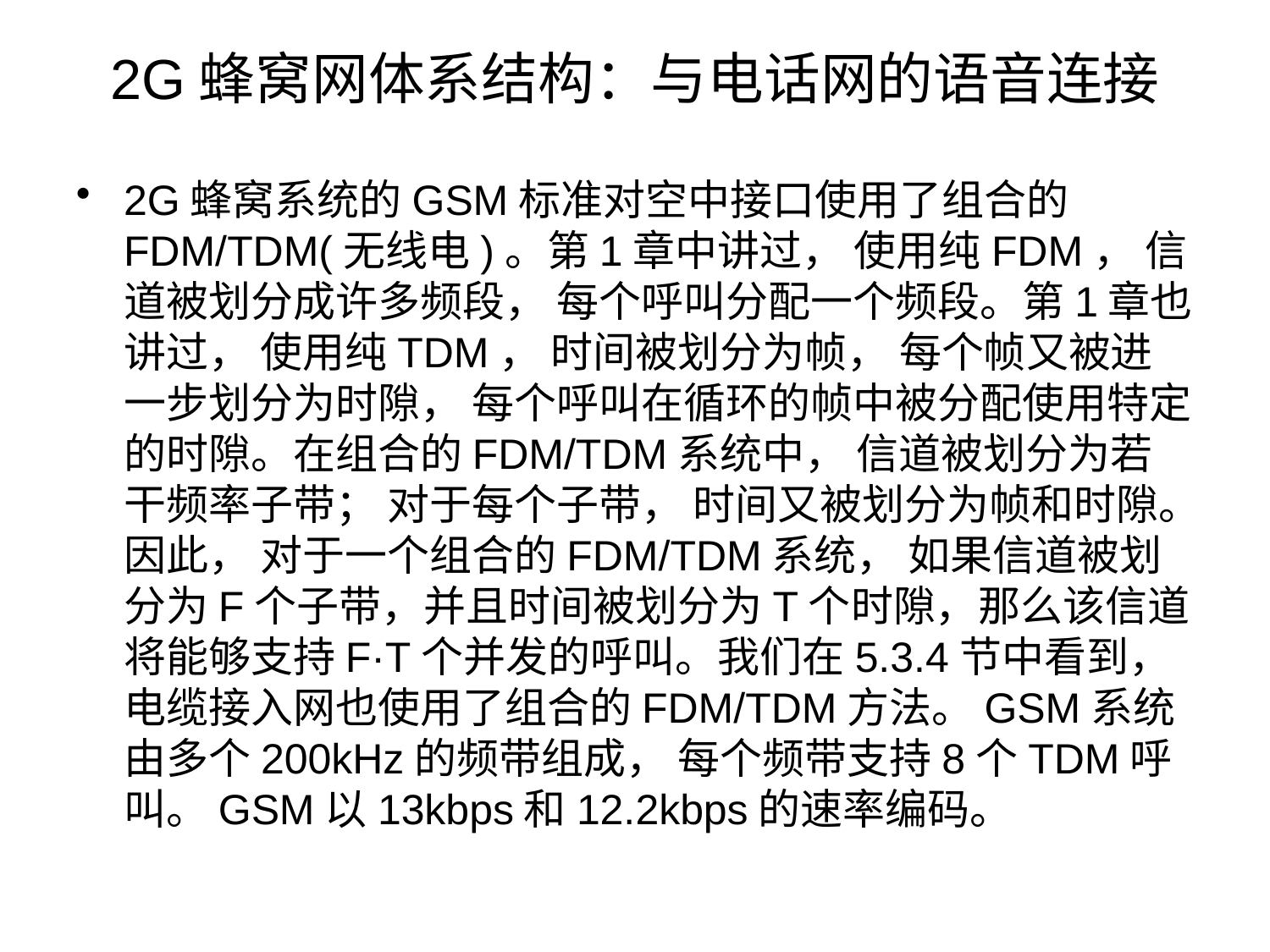

# 2G蜂窝网体系结构：与电话网的语音连接
2G蜂窝系统的GSM标准对空中接口使用了组合的FDM/TDM(无线电)。第1章中讲过， 使用纯FDM， 信道被划分成许多频段， 每个呼叫分配一个频段。第1章也讲过， 使用纯TDM， 时间被划分为帧， 每个帧又被进一步划分为时隙， 每个呼叫在循环的帧中被分配使用特定的时隙。在组合的FDM/TDM系统中， 信道被划分为若干频率子带； 对于每个子带， 时间又被划分为帧和时隙。因此， 对于一个组合的FDM/TDM系统， 如果信道被划分为F个子带，并且时间被划分为T个时隙，那么该信道将能够支持F·T个并发的呼叫。我们在5.3.4节中看到， 电缆接入网也使用了组合的FDM/TDM方法。GSM系统由多个200kHz的频带组成， 每个频带支持8个TDM呼叫。GSM以13kbps和12.2kbps的速率编码。